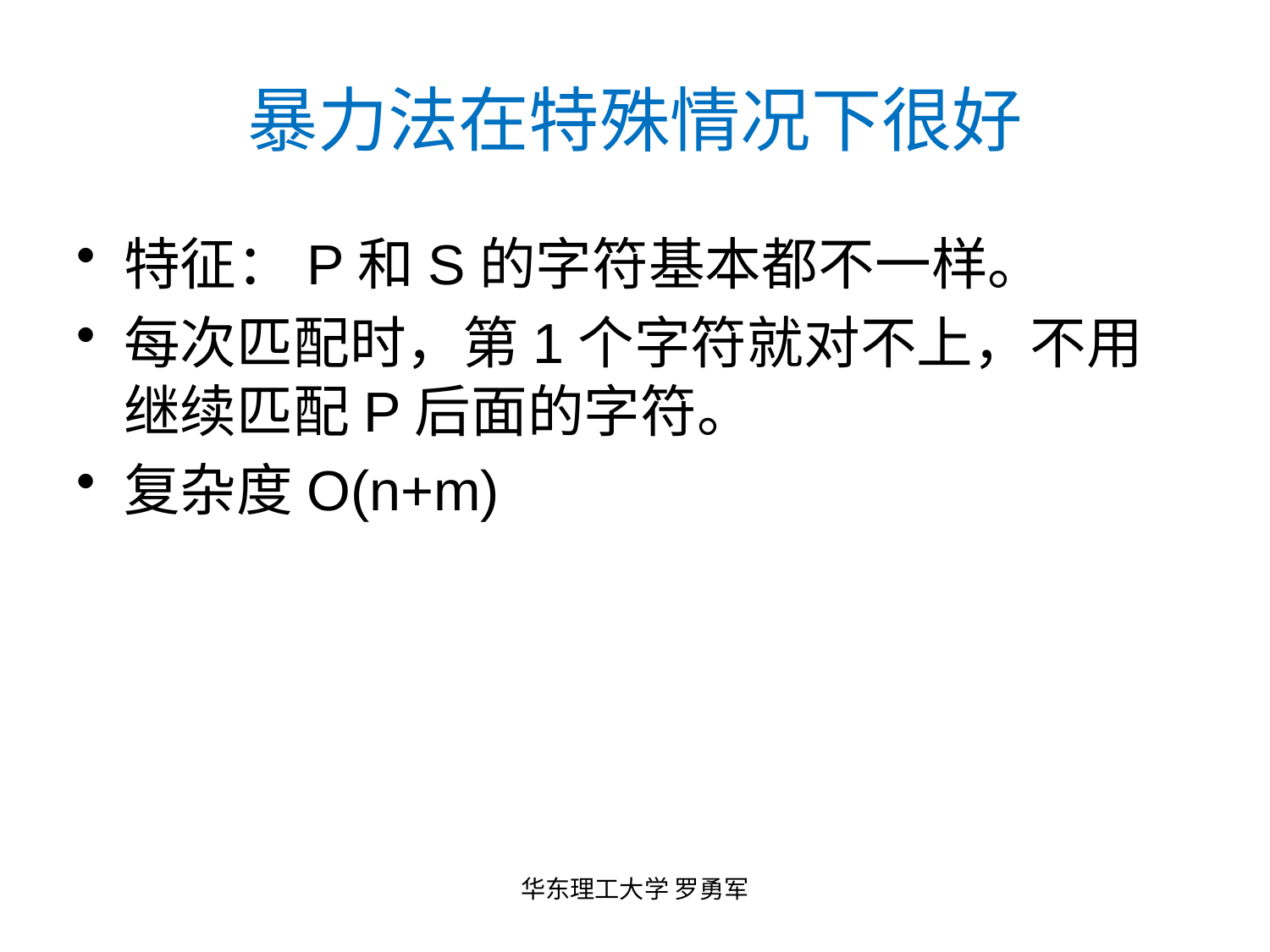

# 暴力法在特殊情况下很好
特征：P和S的字符基本都不一样。
每次匹配时，第1个字符就对不上，不用继续匹配P后面的字符。
复杂度O(n+m)

华东理工大学 罗勇军